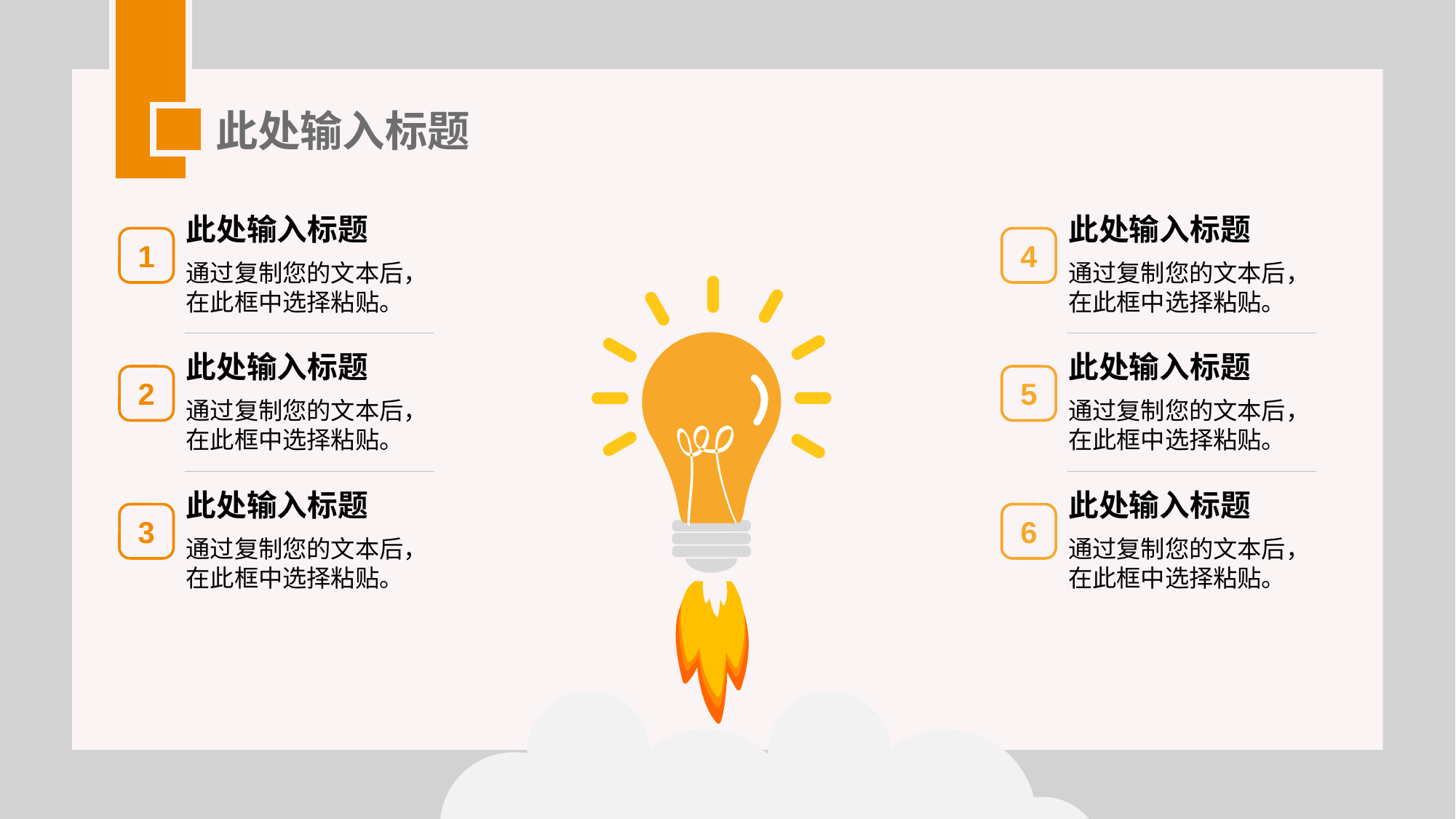

此处输入标题
此处输入标题
通过复制您的文本后，在此框中选择粘贴。
1
此处输入标题
通过复制您的文本后，在此框中选择粘贴。
4

此处输入标题
通过复制您的文本后，在此框中选择粘贴。
2
此处输入标题
通过复制您的文本后，在此框中选择粘贴。
5
此处输入标题
通过复制您的文本后，在此框中选择粘贴。
3
此处输入标题
通过复制您的文本后，在此框中选择粘贴。
6